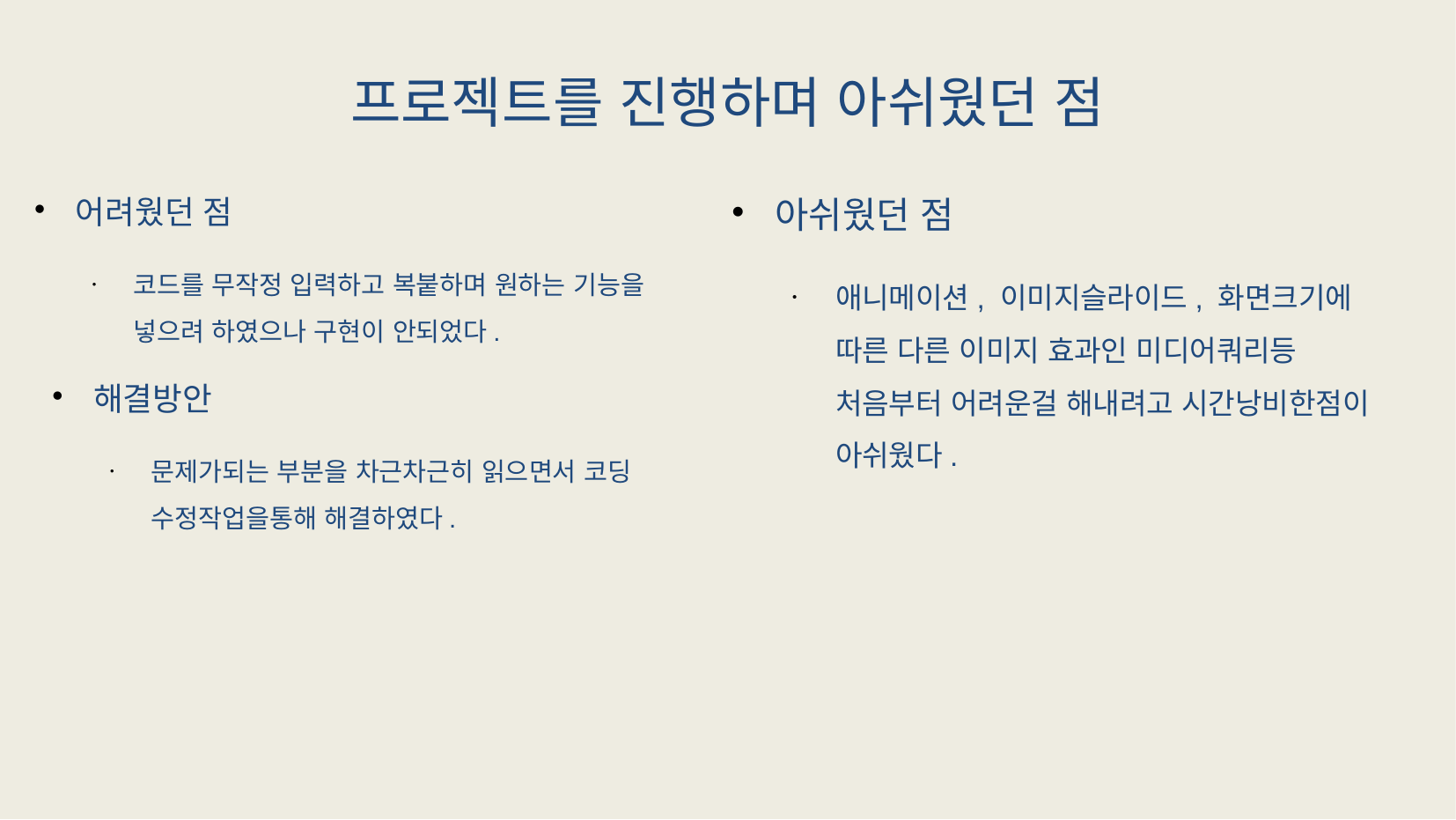

# 프로젝트를 진행하며 아쉬웠던 점
어려웠던 점
코드를 무작정 입력하고 복붙하며 원하는 기능을 넣으려 하였으나 구현이 안되었다.
아쉬웠던 점
애니메이션, 이미지슬라이드, 화면크기에 따른 다른 이미지 효과인 미디어쿼리등  처음부터 어려운걸 해내려고 시간낭비한점이 아쉬웠다.
해결방안
문제가되는 부분을 차근차근히 읽으면서 코딩 수정작업을통해 해결하였다.